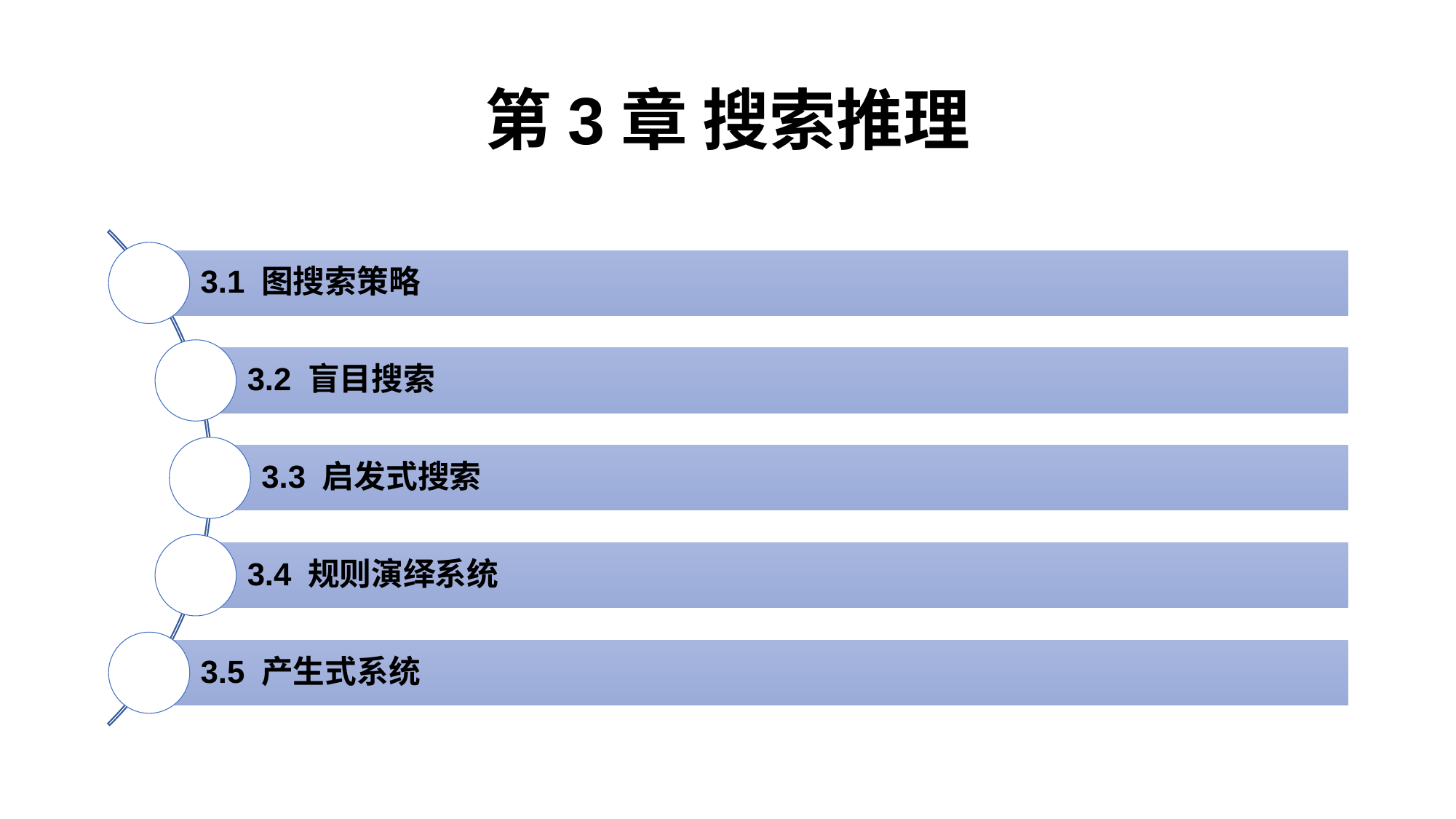

# 第3章 搜索推理
3.1 图搜索策略
3.2 盲目搜索
3.3 启发式搜索
3.4 规则演绎系统
3.5 产生式系统